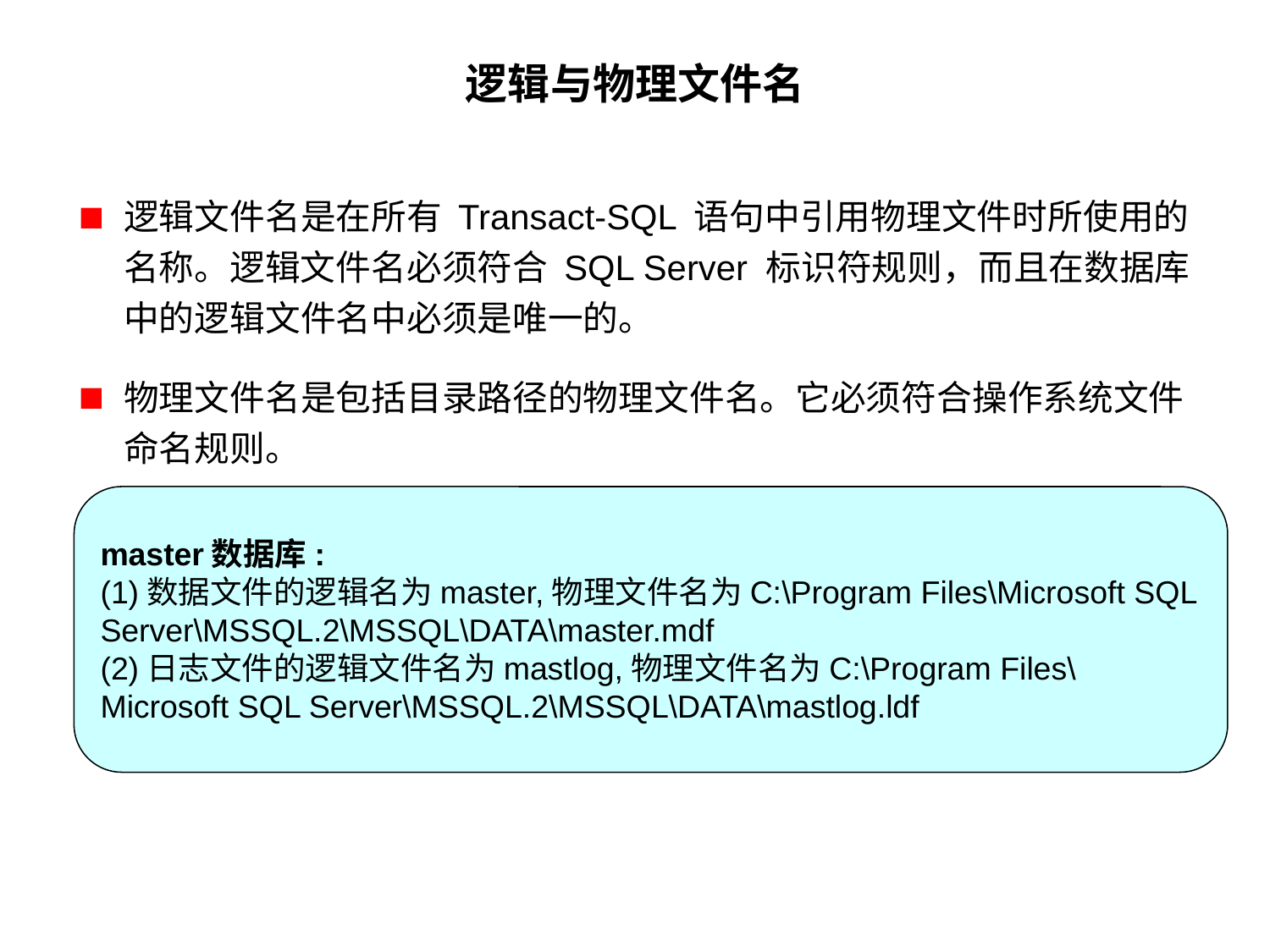

# 逻辑与物理文件名
逻辑文件名是在所有 Transact-SQL 语句中引用物理文件时所使用的名称。逻辑文件名必须符合 SQL Server 标识符规则，而且在数据库中的逻辑文件名中必须是唯一的。
物理文件名是包括目录路径的物理文件名。它必须符合操作系统文件命名规则。
master数据库:
(1)数据文件的逻辑名为master,物理文件名为C:\Program Files\Microsoft SQL Server\MSSQL.2\MSSQL\DATA\master.mdf
(2)日志文件的逻辑文件名为mastlog,物理文件名为C:\Program Files\Microsoft SQL Server\MSSQL.2\MSSQL\DATA\mastlog.ldf